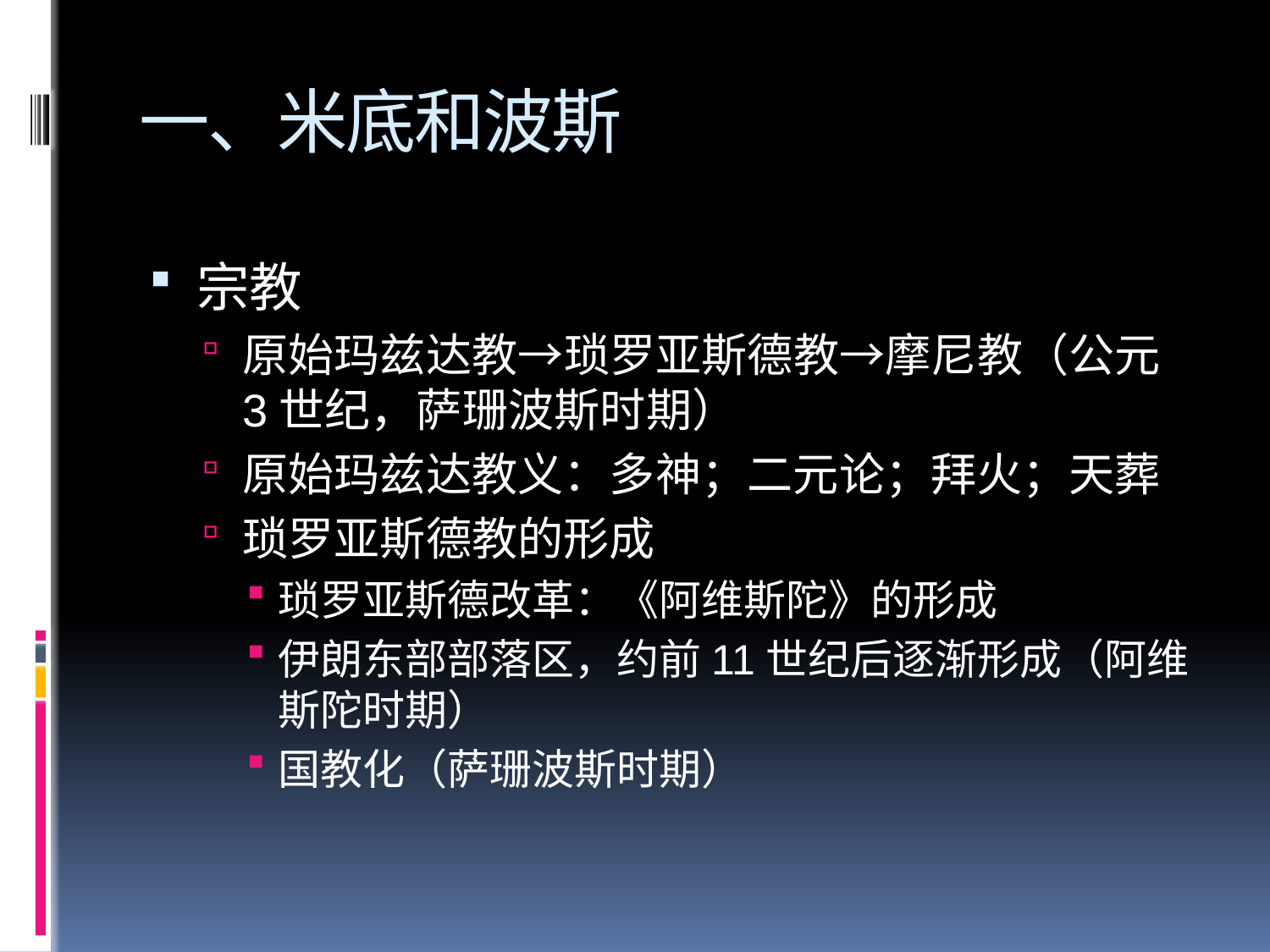

# 一、米底和波斯
宗教
原始玛兹达教→琐罗亚斯德教→摩尼教（公元3世纪，萨珊波斯时期）
原始玛兹达教义：多神；二元论；拜火；天葬
琐罗亚斯德教的形成
琐罗亚斯德改革：《阿维斯陀》的形成
伊朗东部部落区，约前11世纪后逐渐形成（阿维斯陀时期）
国教化（萨珊波斯时期）